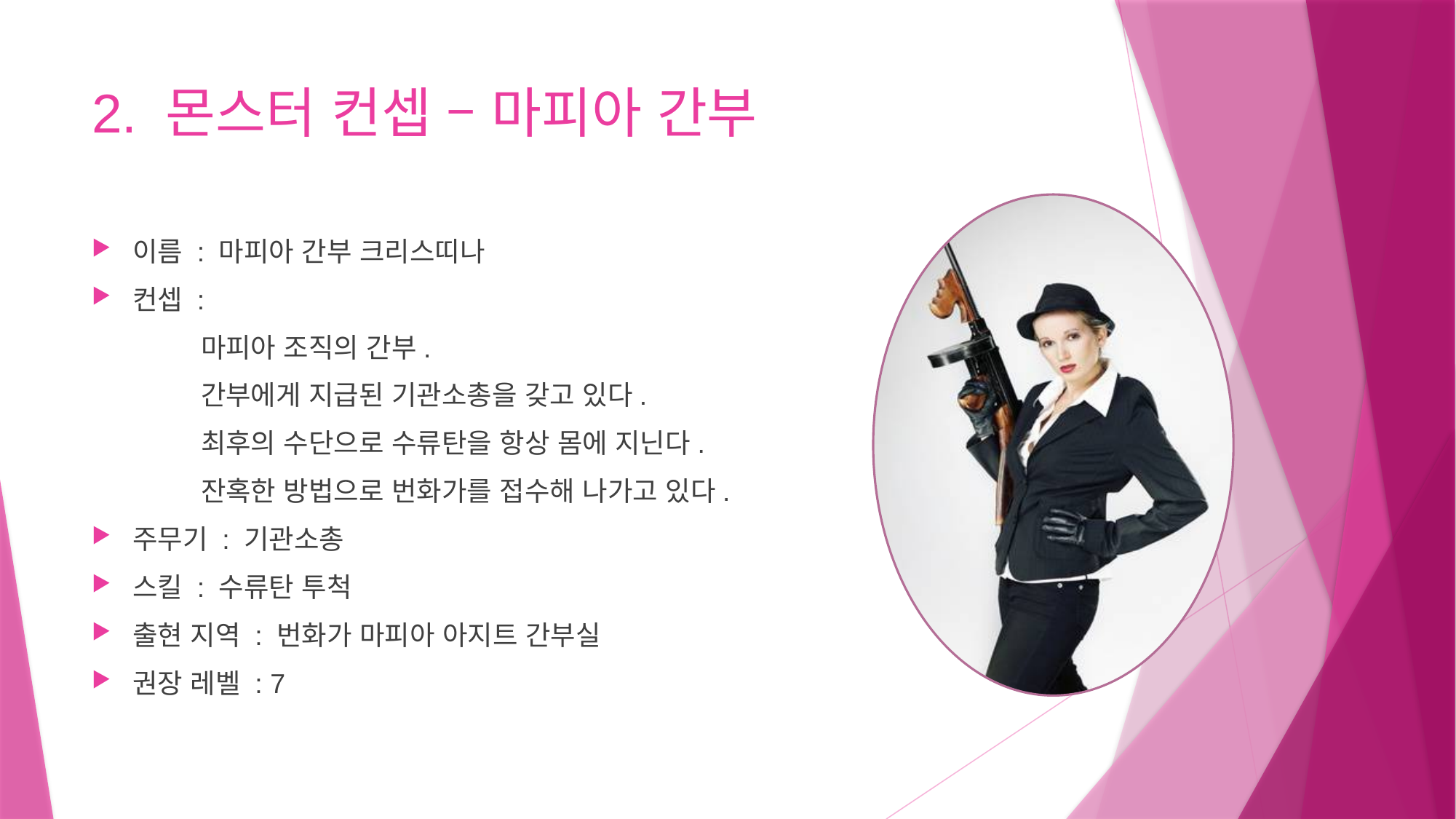

# 2. 몬스터 컨셉 – 마피아 간부

이름 : 마피아 간부 크리스띠나
컨셉 :
	마피아 조직의 간부.
	간부에게 지급된 기관소총을 갖고 있다.
	최후의 수단으로 수류탄을 항상 몸에 지닌다.
	잔혹한 방법으로 번화가를 접수해 나가고 있다.
주무기 : 기관소총
스킬 : 수류탄 투척
출현 지역 : 번화가 마피아 아지트 간부실
권장 레벨 : 7